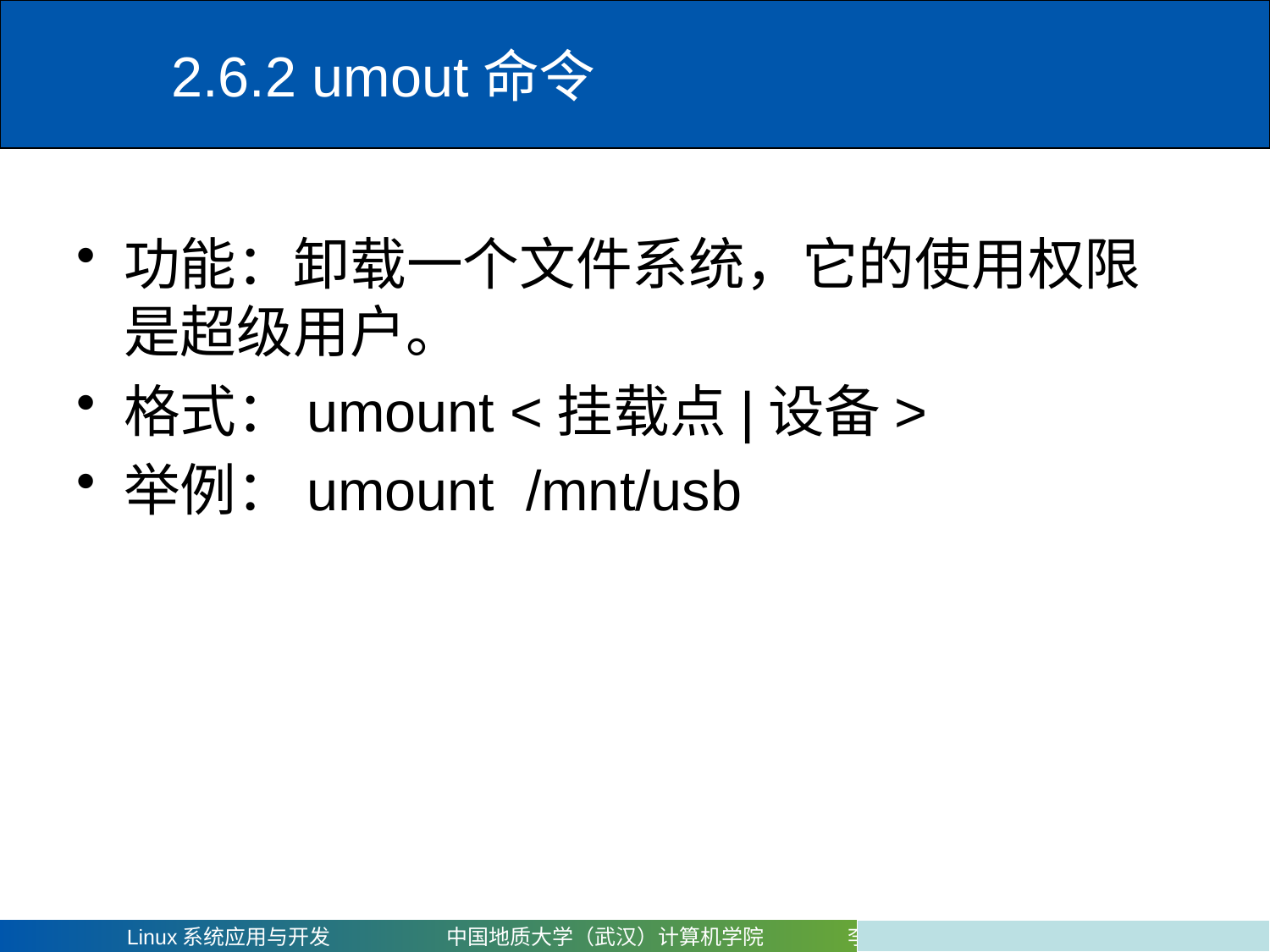

# 2.6.2 umout命令
功能：卸载一个文件系统，它的使用权限是超级用户。
格式：umount <挂载点|设备>
举例：umount  /mnt/usb